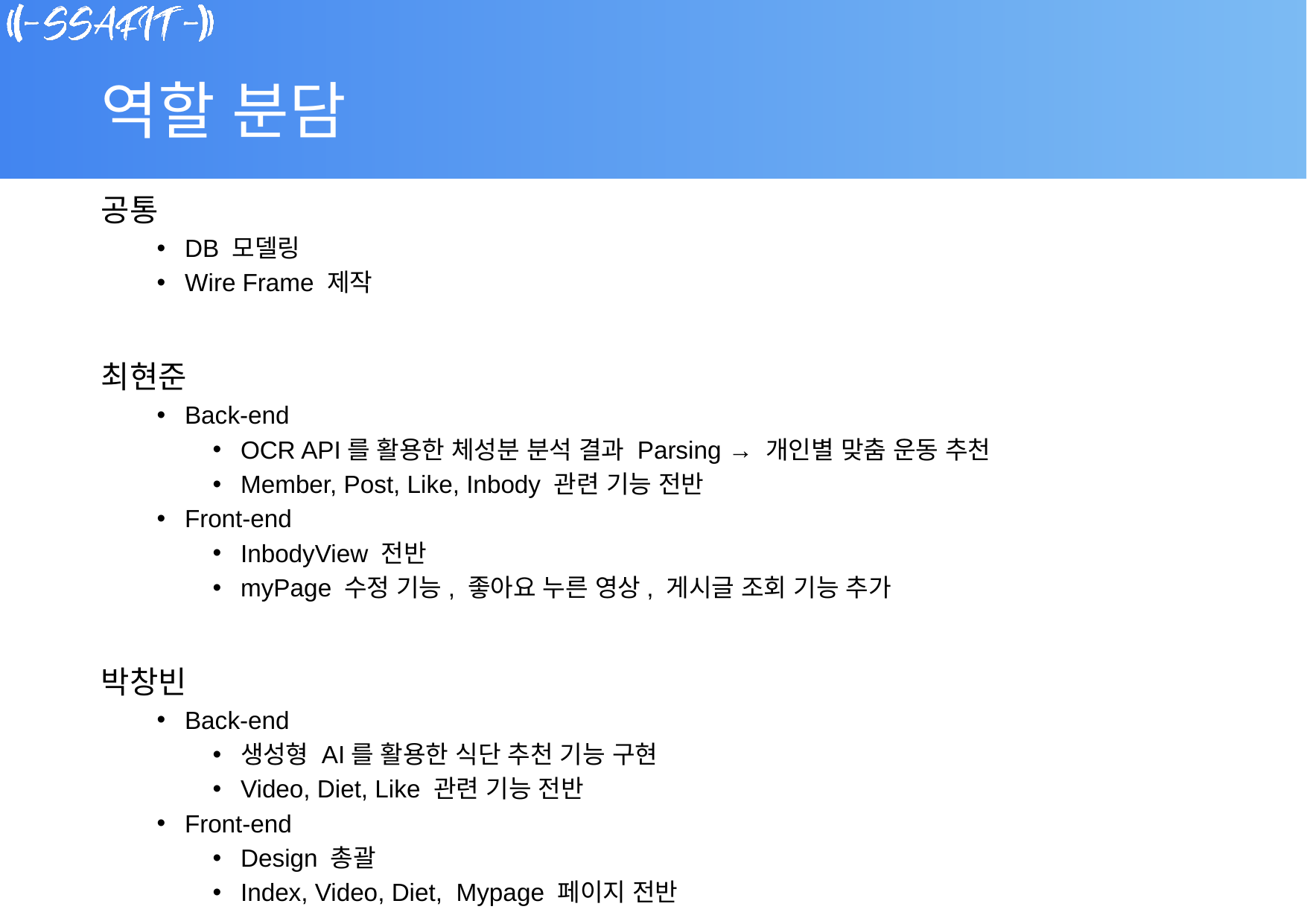

# 역할 분담
공통
DB 모델링
Wire Frame 제작

최현준
Back-end
OCR API를 활용한 체성분 분석 결과 Parsing → 개인별 맞춤 운동 추천
Member, Post, Like, Inbody 관련 기능 전반
Front-end
InbodyView 전반
myPage 수정 기능, 좋아요 누른 영상, 게시글 조회 기능 추가

박창빈
Back-end
생성형 AI를 활용한 식단 추천 기능 구현
Video, Diet, Like 관련 기능 전반
Front-end
Design 총괄
Index, Video, Diet,  Mypage 페이지 전반